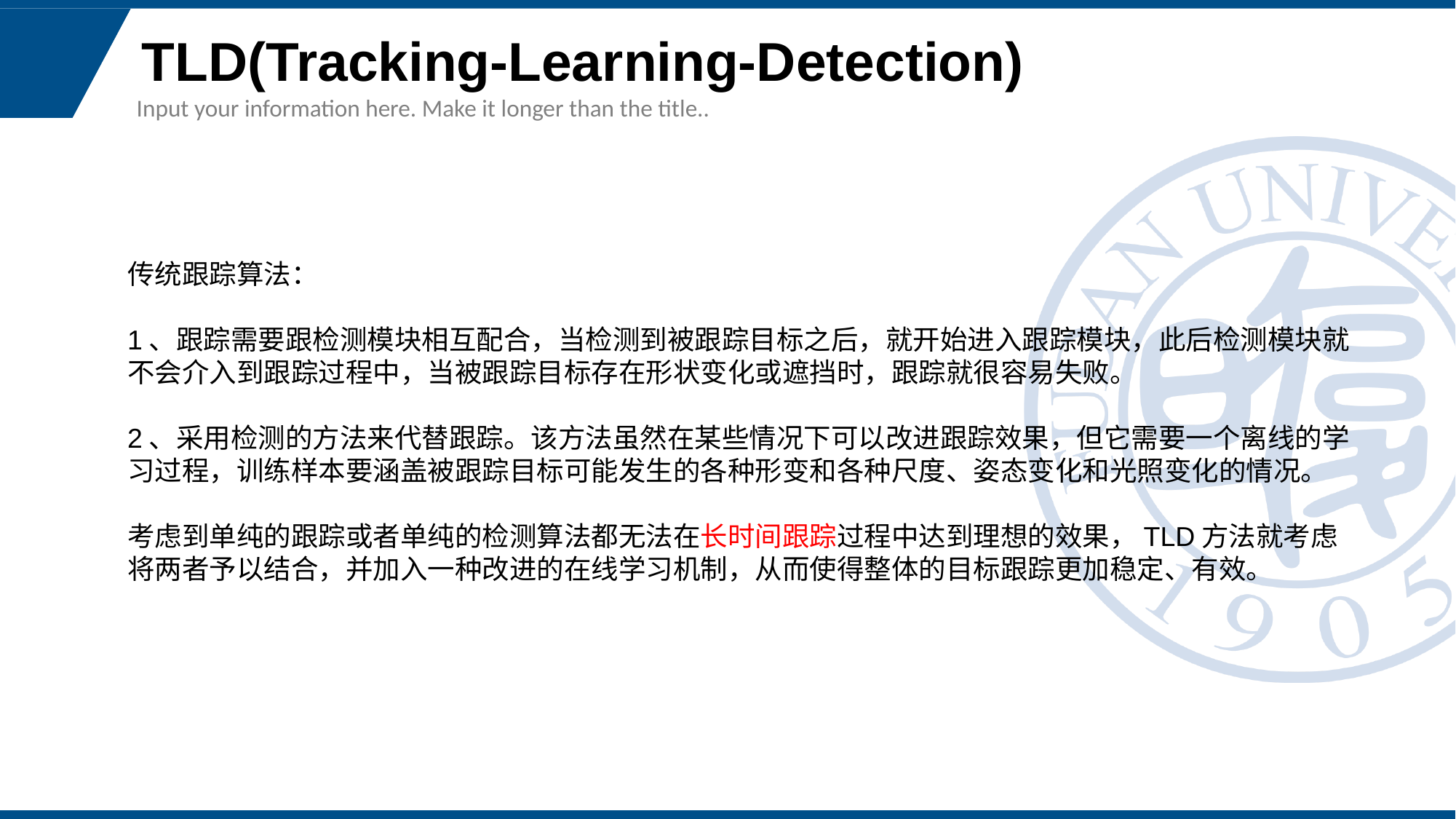

# TLD(Tracking-Learning-Detection)
Input your information here. Make it longer than the title..
传统跟踪算法：

1、跟踪需要跟检测模块相互配合，当检测到被跟踪目标之后，就开始进入跟踪模块，此后检测模块就不会介入到跟踪过程中，当被跟踪目标存在形状变化或遮挡时，跟踪就很容易失败。

2、采用检测的方法来代替跟踪。该方法虽然在某些情况下可以改进跟踪效果，但它需要一个离线的学习过程，训练样本要涵盖被跟踪目标可能发生的各种形变和各种尺度、姿态变化和光照变化的情况。

考虑到单纯的跟踪或者单纯的检测算法都无法在长时间跟踪过程中达到理想的效果，TLD方法就考虑将两者予以结合，并加入一种改进的在线学习机制，从而使得整体的目标跟踪更加稳定、有效。